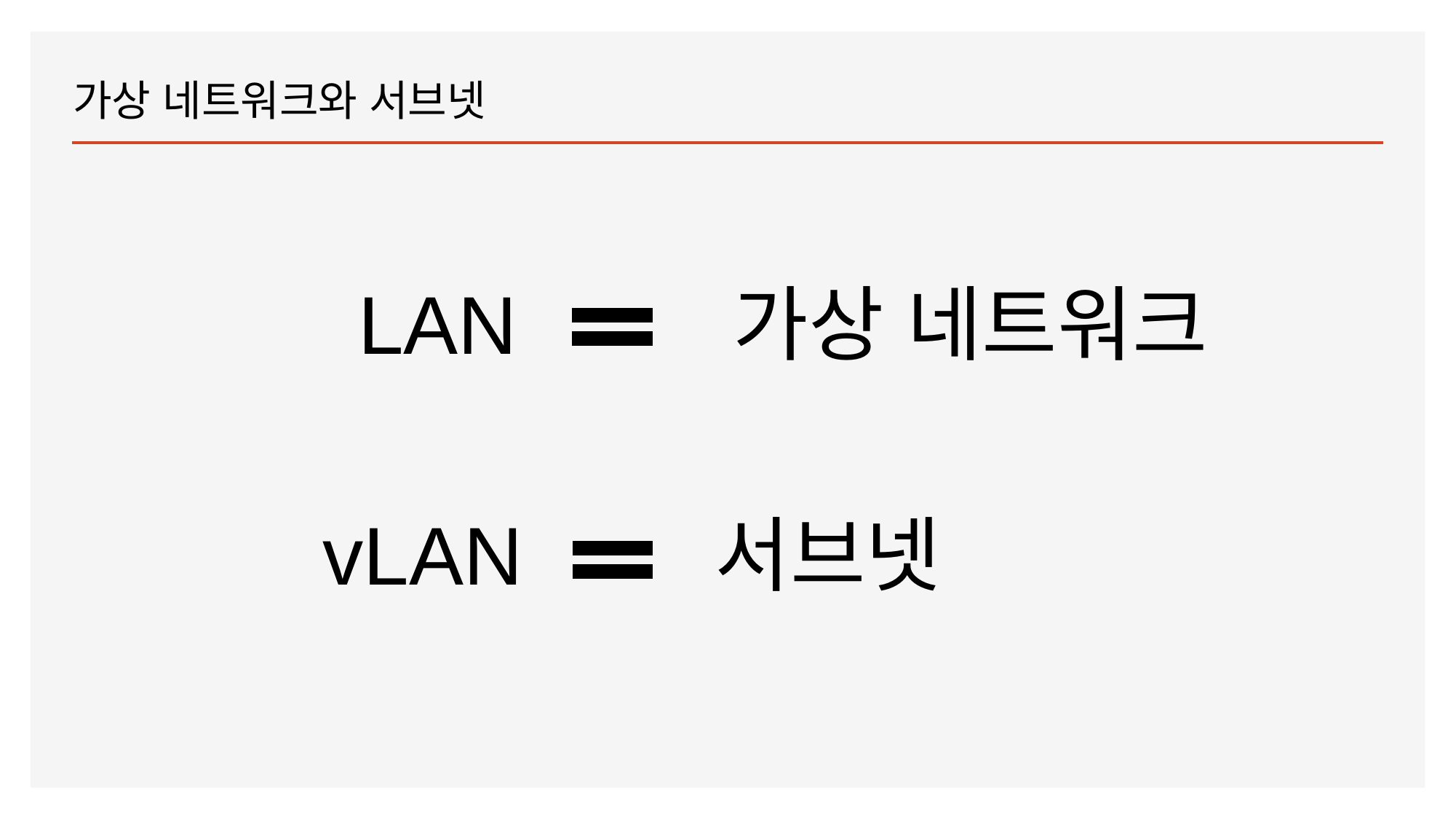

# 가상 네트워크와 서브넷
LAN
가상 네트워크

vLAN
서브넷